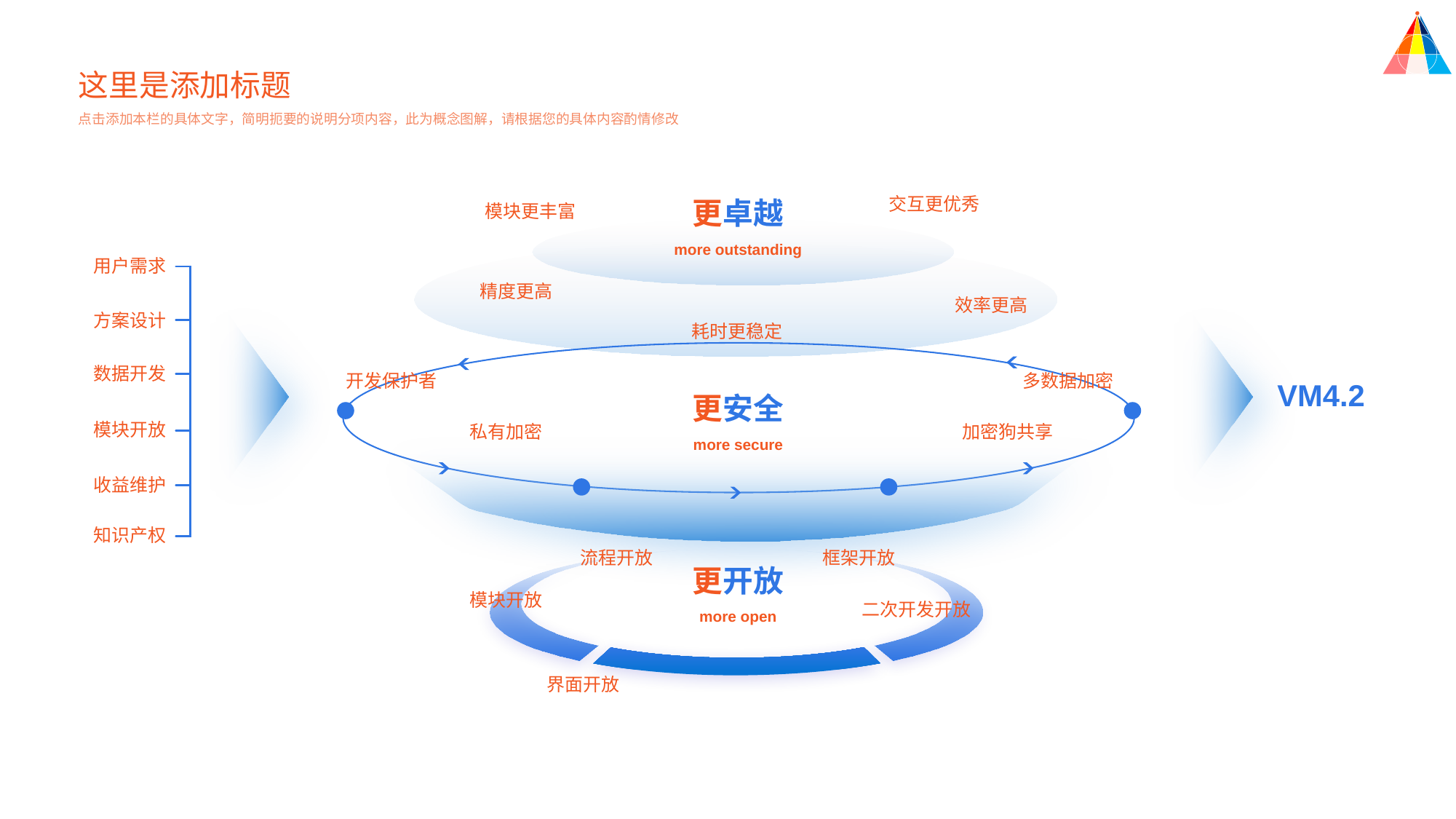

这里是添加标题
点击添加本栏的具体文字，简明扼要的说明分项内容，此为概念图解，请根据您的具体内容酌情修改
更卓越
more outstanding
交互更优秀
模块更丰富

用户需求

精度更高
效率更高
方案设计

耗时更稳定

数据开发
开发保护者
多数据加密
更安全
more secure
VM4.2

模块开放
私有加密
加密狗共享

收益维护

知识产权
更开放
more open
流程开放
框架开放

模块开放
二次开发开放

界面开放